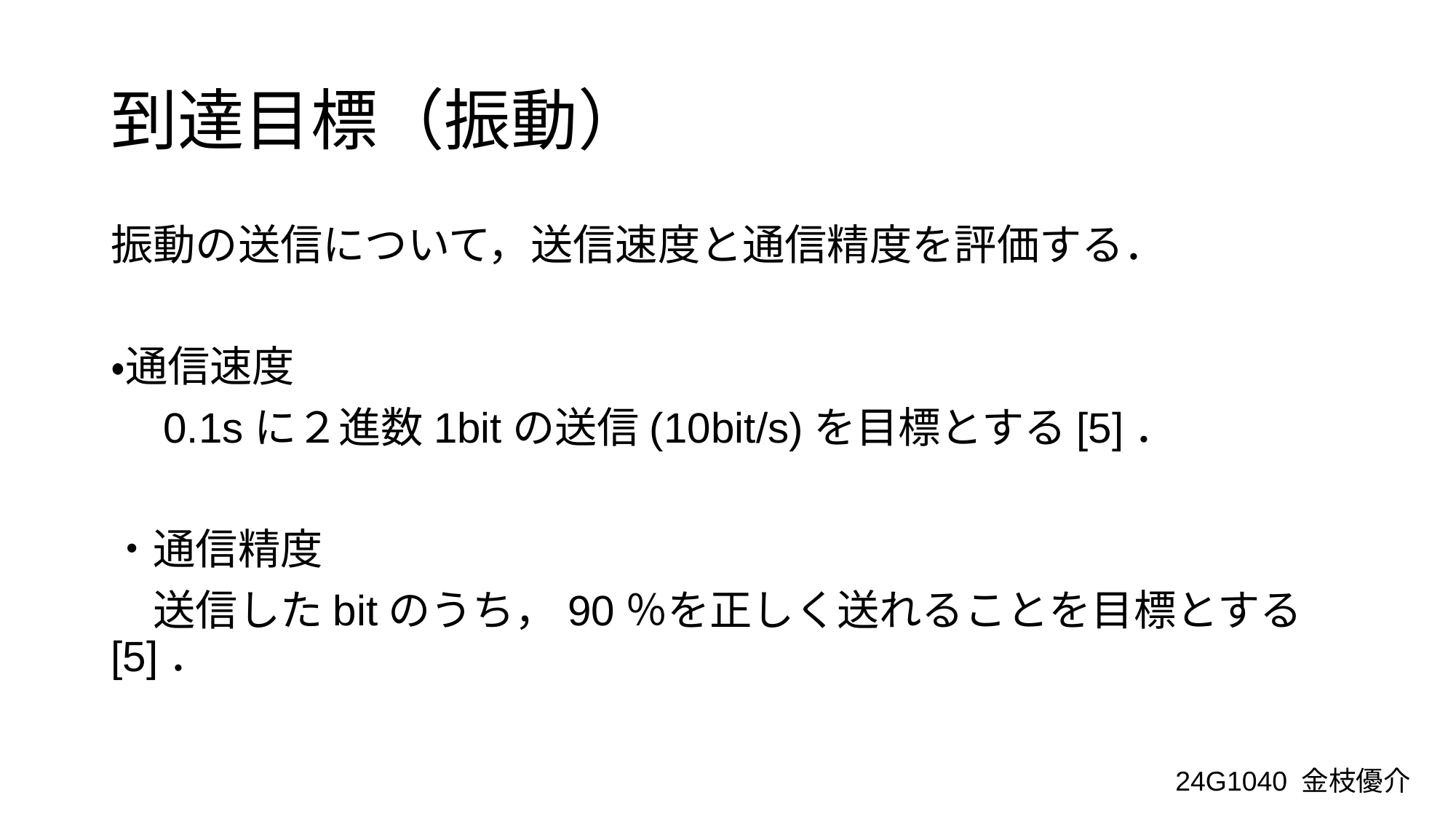

# 到達目標（振動）
振動の送信について，送信速度と通信精度を評価する．

・通信速度
　0.1sに２進数1bitの送信(10bit/s)を目標とする[5]．

・通信精度
　送信したbitのうち，90％を正しく送れることを目標とする[5]．
24G1040 金枝優介